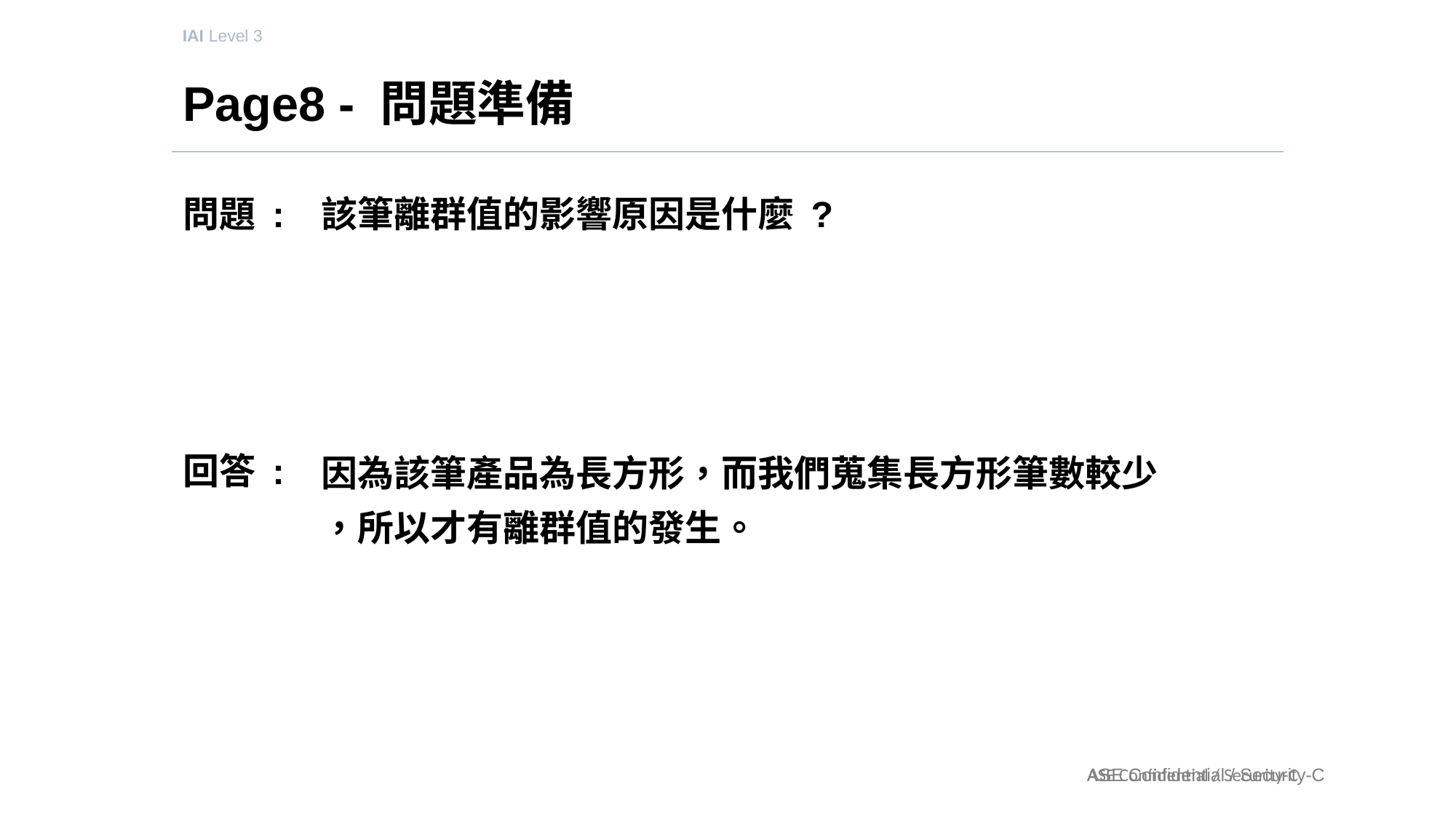

# Page8 - 問題準備
該筆離群值的影響原因是什麼 ?

因為該筆產品為長方形，而我們蒐集長方形筆數較少
，所以才有離群值的發生。